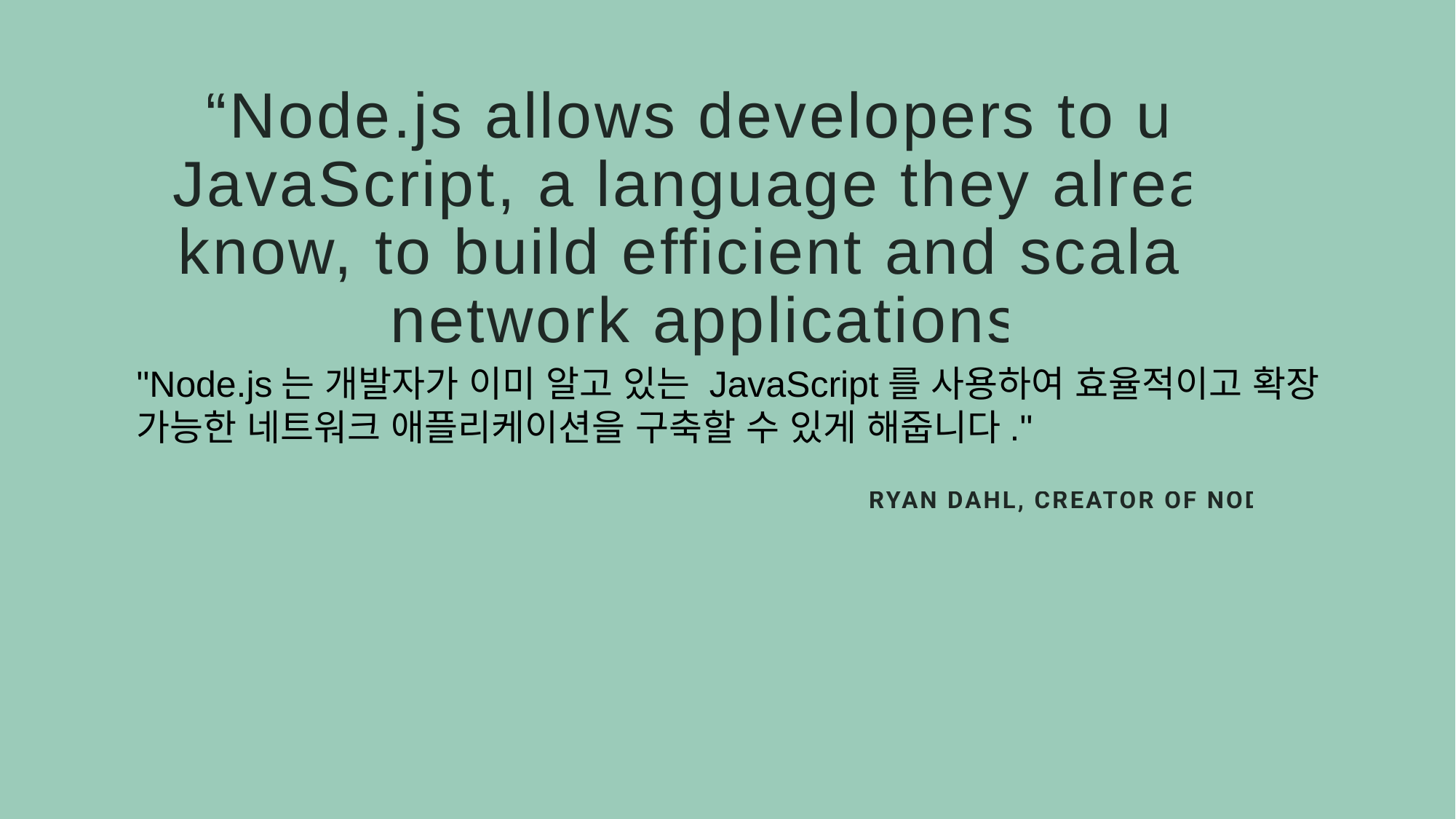

“Node.js allows developers to use JavaScript, a language they already know, to build efficient and scalable network applications.”
"Node.js는 개발자가 이미 알고 있는 JavaScript를 사용하여 효율적이고 확장 가능한 네트워크 애플리케이션을 구축할 수 있게 해줍니다."
RYAN DAHL, CREATOR OF NODE.JS